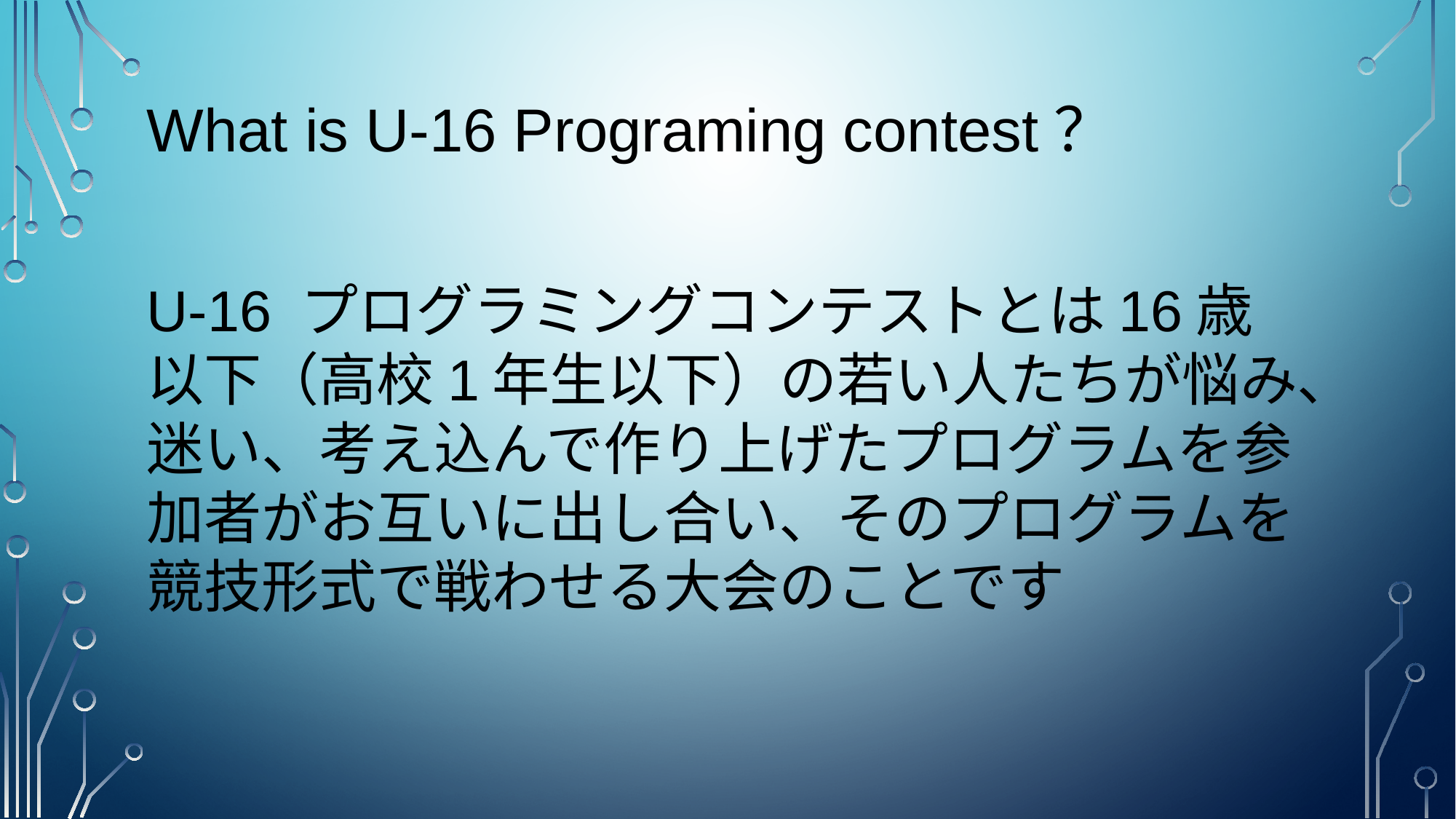

What is U-16 Programing contest？
U-16 プログラミングコンテストとは16歳以下（高校1年生以下）の若い人たちが悩み、迷い、考え込んで作り上げたプログラムを参加者がお互いに出し合い、そのプログラムを競技形式で戦わせる大会のことです